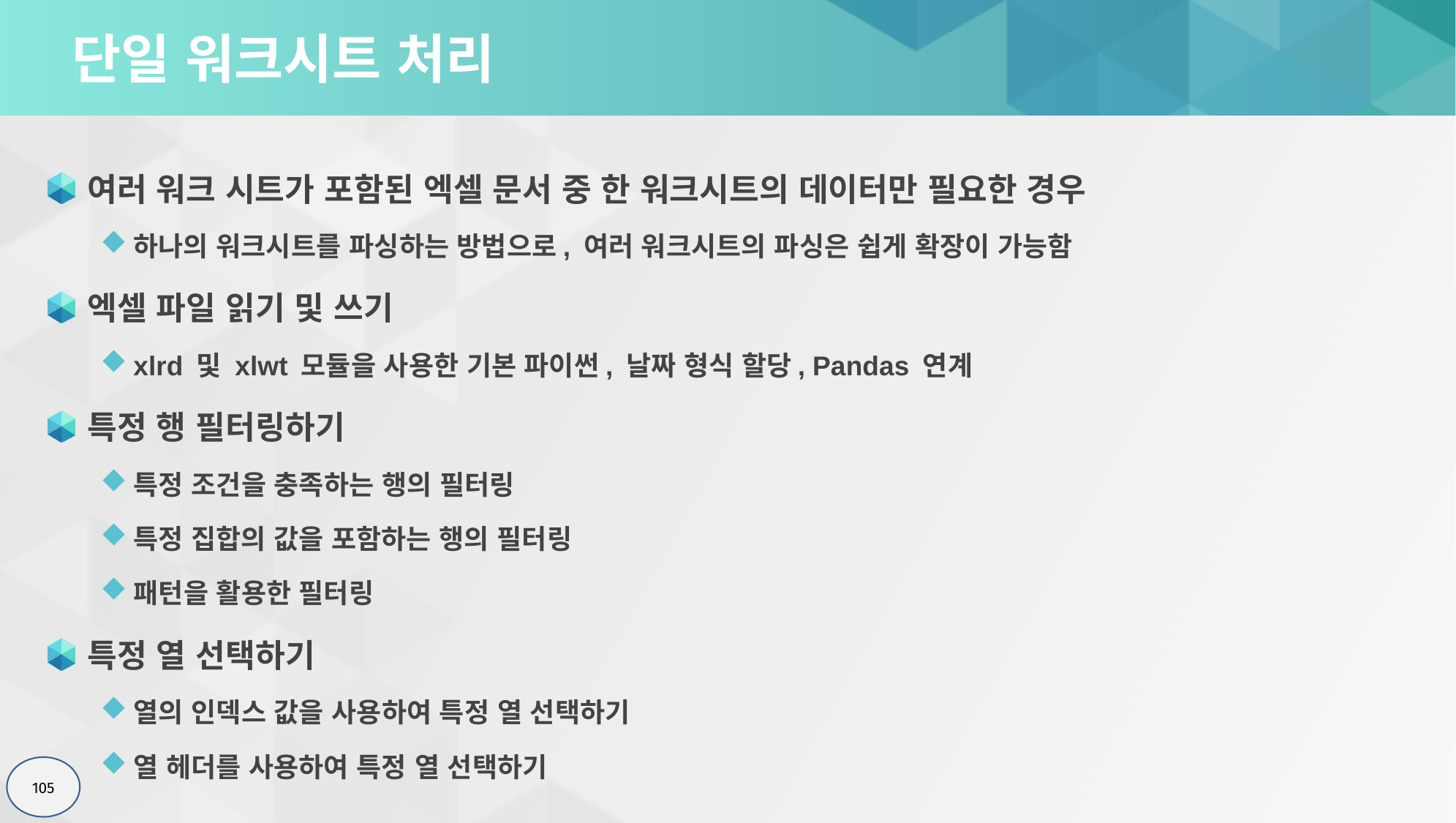

# 단일 워크시트 처리
여러 워크 시트가 포함된 엑셀 문서 중 한 워크시트의 데이터만 필요한 경우
하나의 워크시트를 파싱하는 방법으로, 여러 워크시트의 파싱은 쉽게 확장이 가능함
엑셀 파일 읽기 및 쓰기
xlrd 및 xlwt 모듈을 사용한 기본 파이썬, 날짜 형식 할당, Pandas 연계
특정 행 필터링하기
특정 조건을 충족하는 행의 필터링
특정 집합의 값을 포함하는 행의 필터링
패턴을 활용한 필터링
특정 열 선택하기
열의 인덱스 값을 사용하여 특정 열 선택하기
열 헤더를 사용하여 특정 열 선택하기